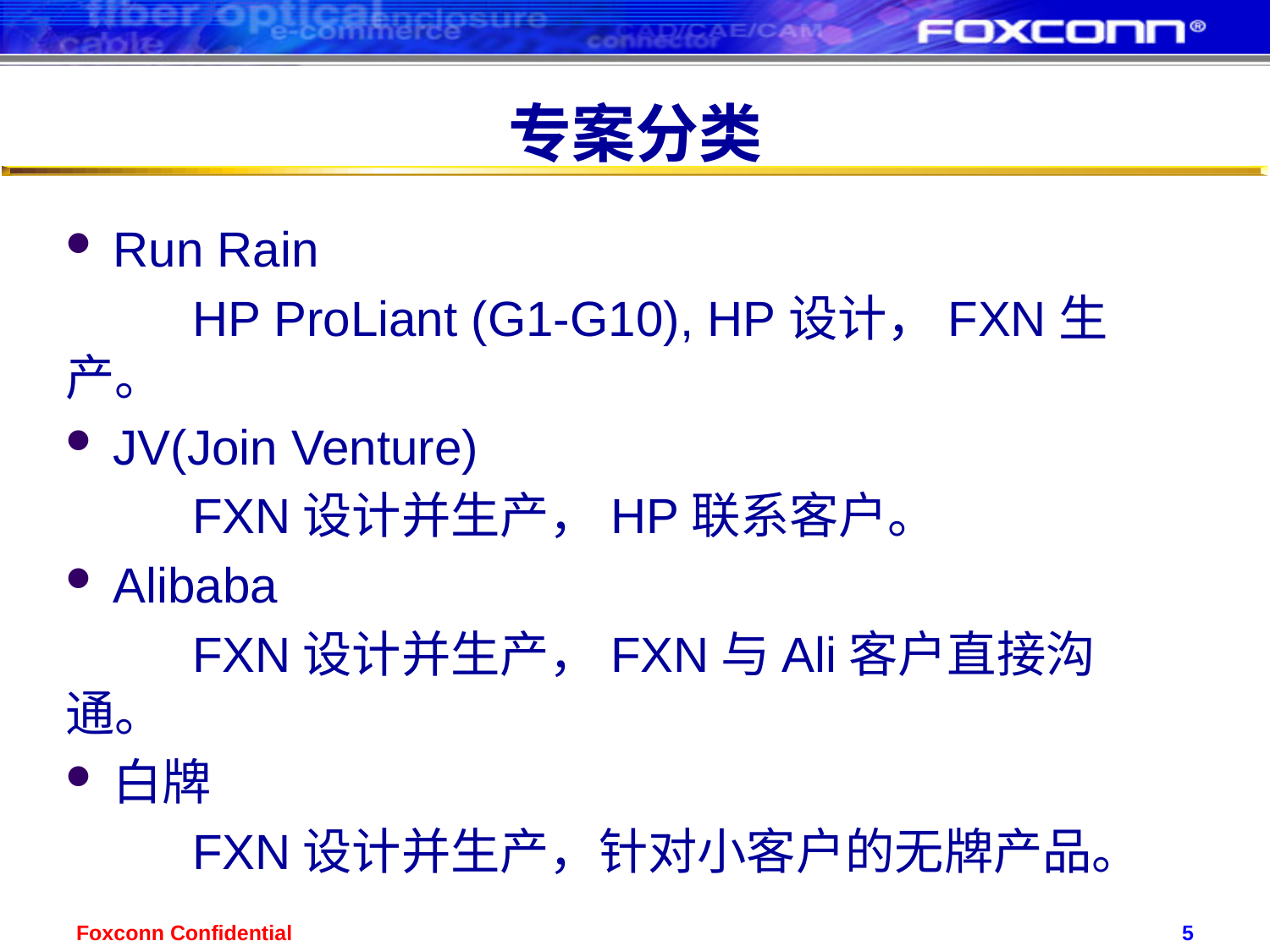

# 专案分类
Run Rain
	HP ProLiant (G1-G10), HP设计，FXN生产。
JV(Join Venture)
	FXN设计并生产，HP联系客户。
Alibaba
	FXN设计并生产，FXN与Ali客户直接沟通。
白牌
	FXN设计并生产，针对小客户的无牌产品。
Foxconn Confidential
5